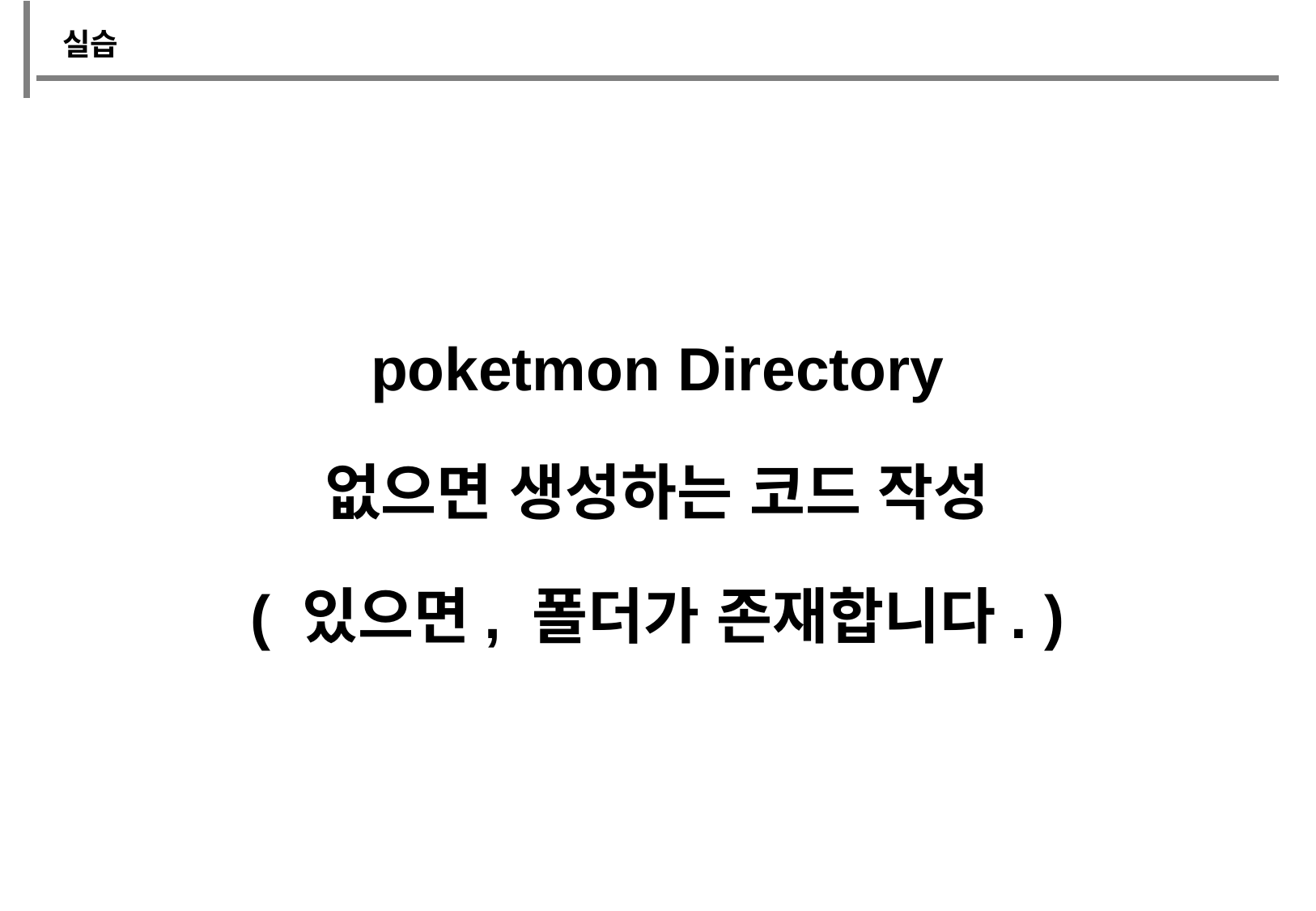

실습

poketmon Directory
없으면 생성하는 코드 작성
( 있으면, 폴더가 존재합니다. )